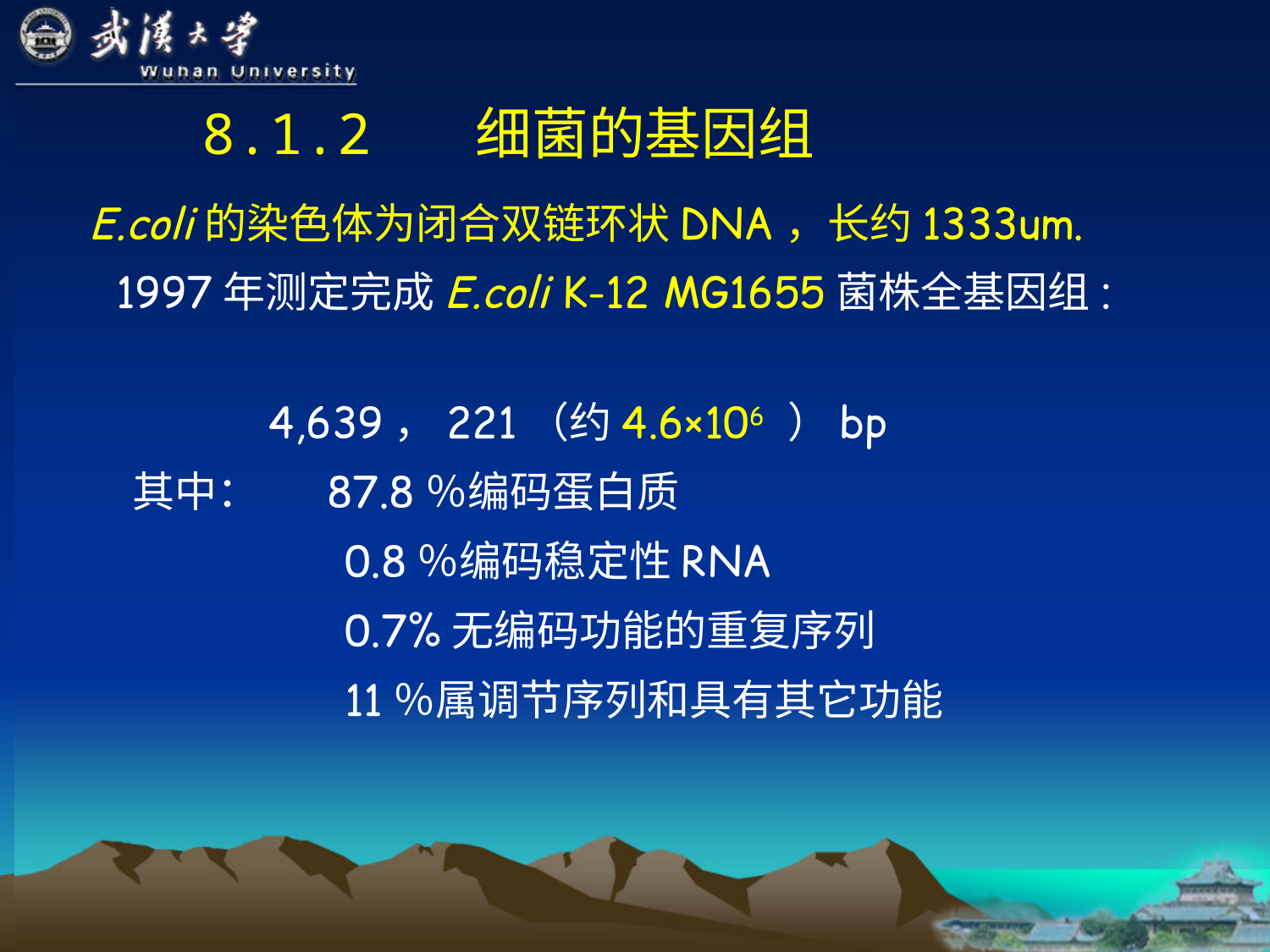

# 8.1.2 　细菌的基因组
  E.coli的染色体为闭合双链环状DNA，长约1333um.
    1997年测定完成E.coli K-12 MG1655菌株全基因组:
                4,639，221（约4.6×106 ）bp
      其中：      87.8％编码蛋白质
                      0.8％编码稳定性RNA
                      0.7%无编码功能的重复序列
                      11％属调节序列和具有其它功能